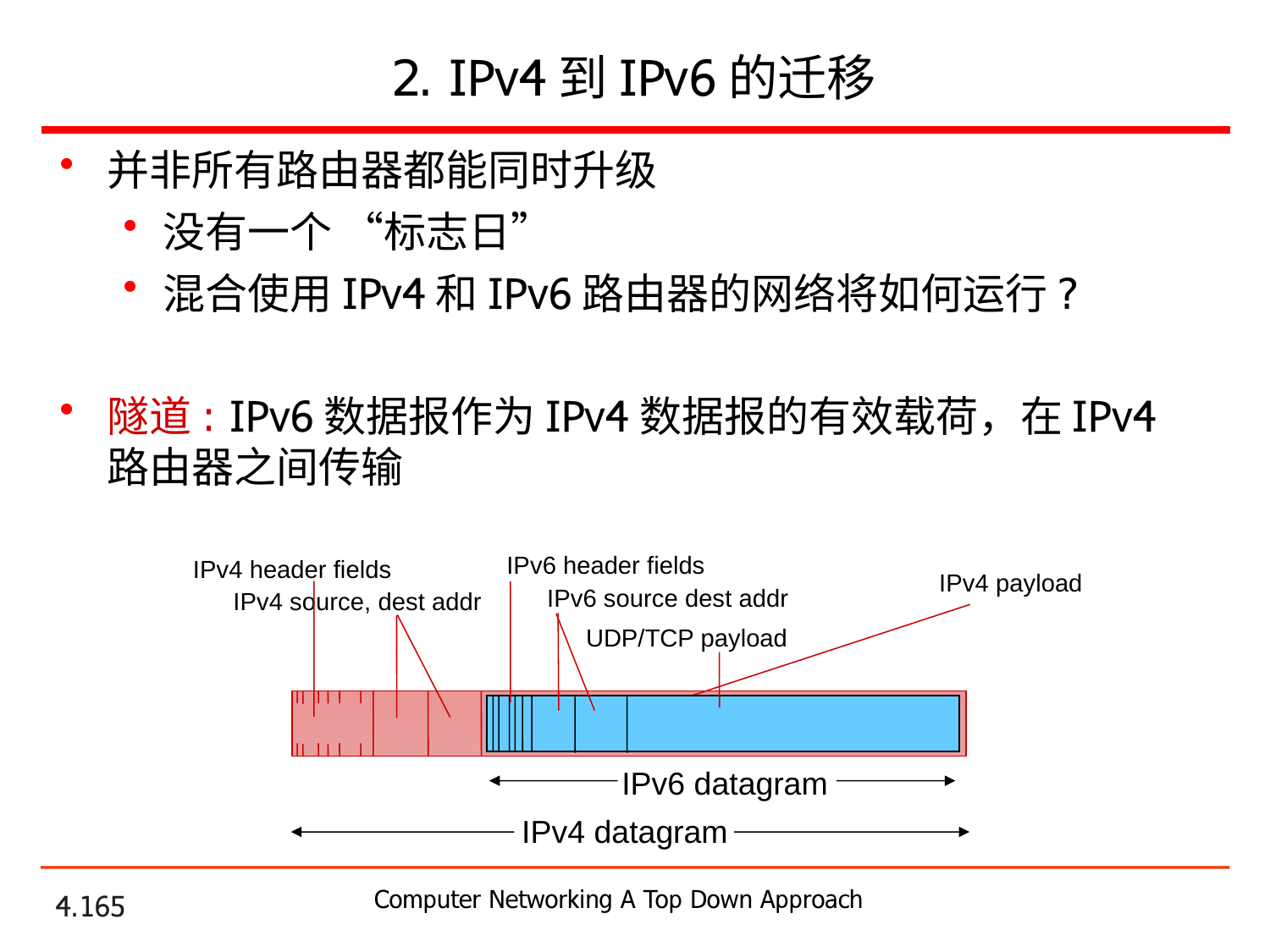

# 2. IPv4到IPv6的迁移
并非所有路由器都能同时升级
没有一个 “标志日”
混合使用IPv4和IPv6路由器的网络将如何运行?

隧道: IPv6数据报作为IPv4数据报的有效载荷，在IPv4路由器之间传输
IPv4 header fields
IPv6 header fields
IPv6 source dest addr

UDP/TCP payload

IPv4 payload

IPv4 source, dest addr

IPv6 datagram

IPv4 datagram